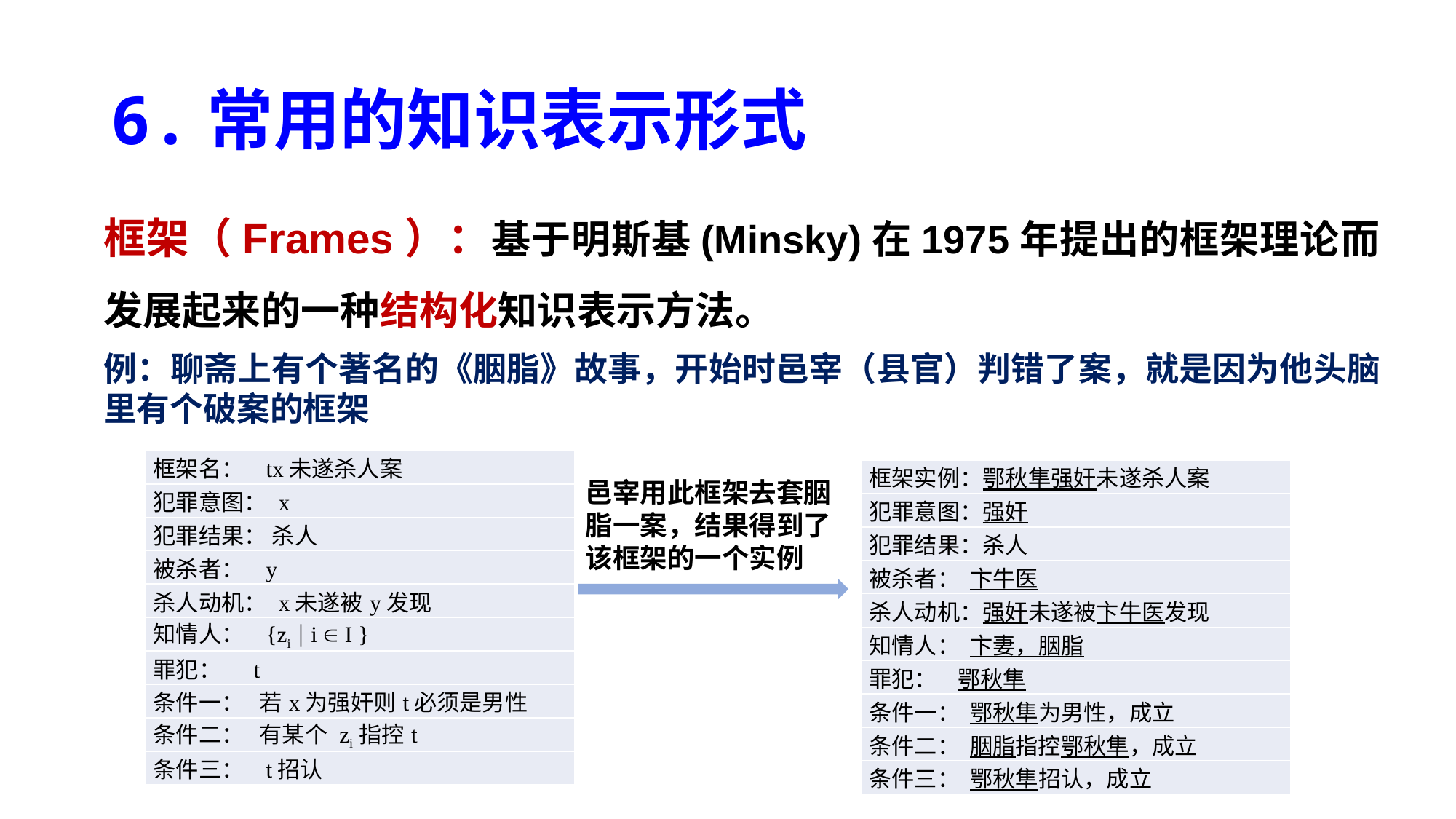

# 6.常用的知识表示形式

框架（Frames）：基于明斯基(Minsky)在1975年提出的框架理论而发展起来的一种结构化知识表示方法。
例：聊斋上有个著名的《胭脂》故事，开始时邑宰（县官）判错了案，就是因为他头脑里有个破案的框架

| 框架名： tx未遂杀人案 |
| --- |
| 犯罪意图： x |
| 犯罪结果： 杀人 |
| 被杀者： y |
| 杀人动机： x未遂被y发现 |
| 知情人： {zi | i ∈ I } |
| 罪犯： t |
| 条件一： 若x为强奸则t必须是男性 |
| 条件二： 有某个 zi 指控t |
| 条件三： t招认 |
| 框架实例：鄂秋隼强奸未遂杀人案 |
| --- |
| 犯罪意图：强奸 |
| 犯罪结果：杀人 |
| 被杀者： 卞牛医 |
| 杀人动机：强奸未遂被卞牛医发现 |
| 知情人： 卞妻，胭脂 |
| 罪犯： 鄂秋隼 |
| 条件一： 鄂秋隼为男性，成立 |
| 条件二： 胭脂指控鄂秋隼，成立 |
| 条件三： 鄂秋隼招认，成立 |
邑宰用此框架去套胭脂一案，结果得到了该框架的一个实例